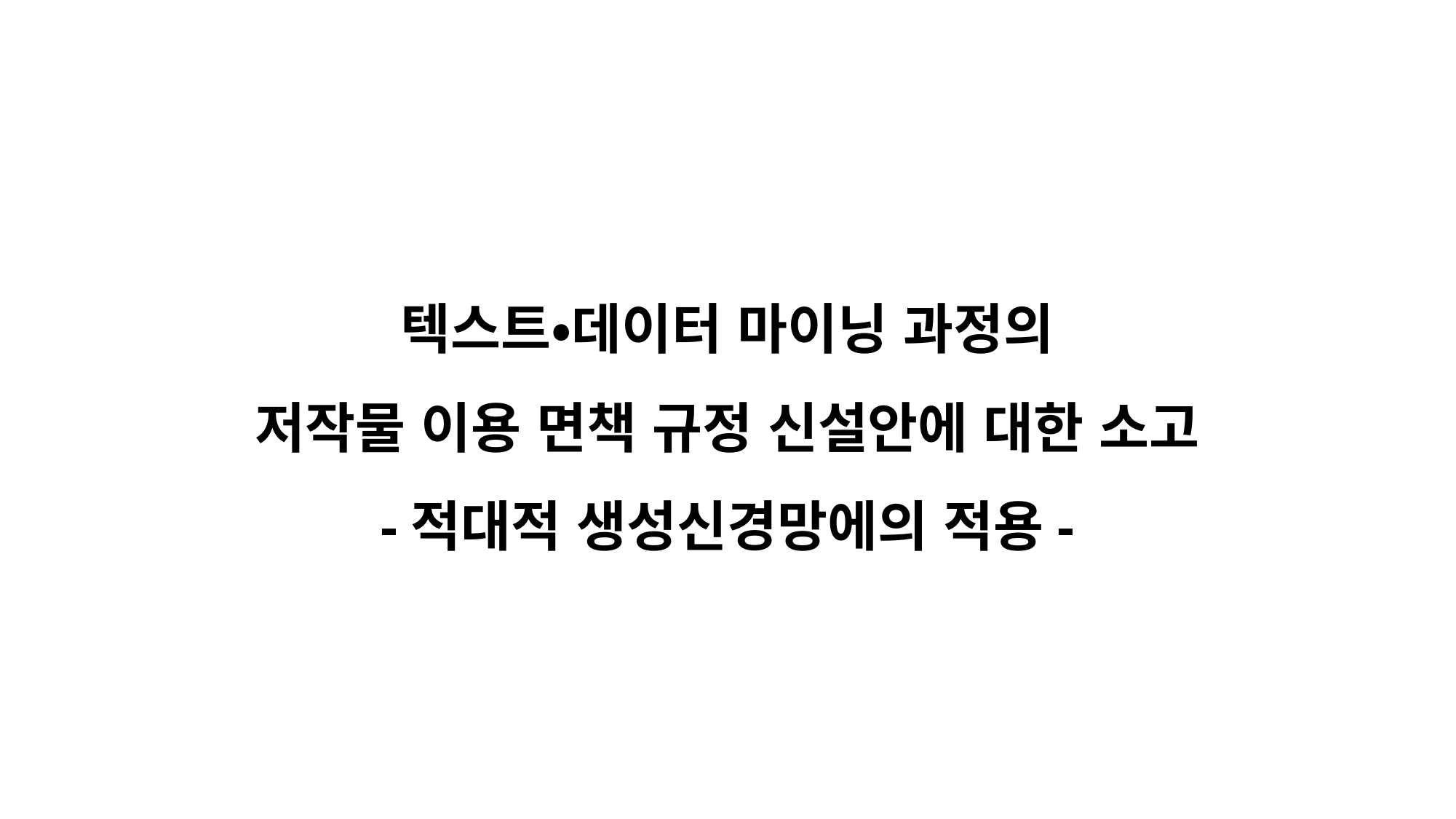

텍스트・데이터 마이닝 과정의
저작물 이용 면책 규정 신설안에 대한 소고
-적대적 생성신경망에의 적용-